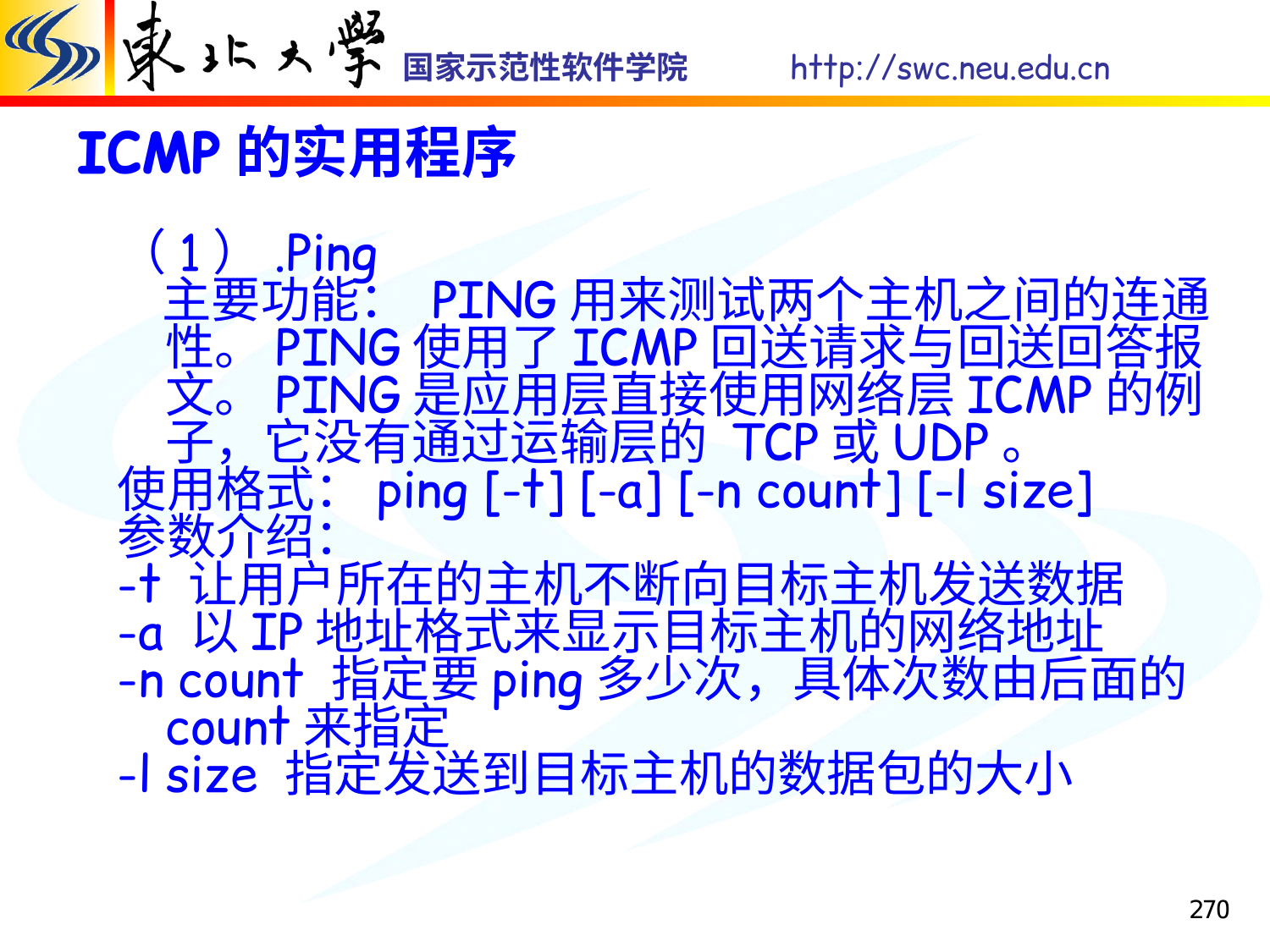

# ICMP的实用程序
（1）.Ping
   主要功能： PING用来测试两个主机之间的连通性。PING使用了ICMP回送请求与回送回答报文。PING是应用层直接使用网络层ICMP的例子，它没有通过运输层的 TCP或UDP。
使用格式：ping [-t] [-a] [-n count] [-l size]
参数介绍：
-t 让用户所在的主机不断向目标主机发送数据
-a 以IP地址格式来显示目标主机的网络地址
-n count 指定要ping多少次，具体次数由后面的count来指定
-l size 指定发送到目标主机的数据包的大小
270